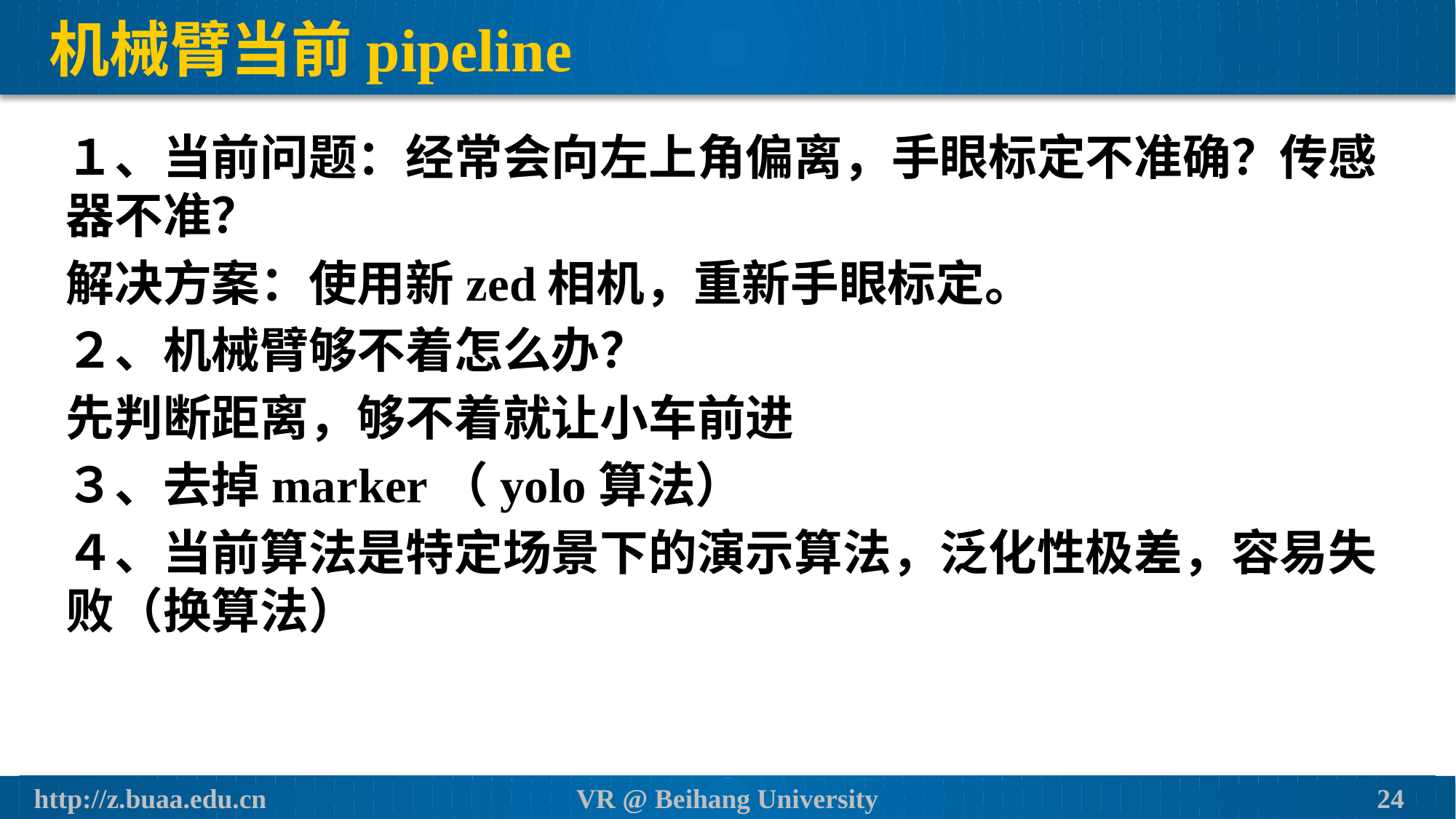

# 机械臂当前pipeline
１、当前问题：经常会向左上角偏离，手眼标定不准确？传感器不准？
解决方案：使用新zed相机，重新手眼标定。
２、机械臂够不着怎么办？
先判断距离，够不着就让小车前进
３、去掉marker（yolo算法）
４、当前算法是特定场景下的演示算法，泛化性极差，容易失败（换算法）